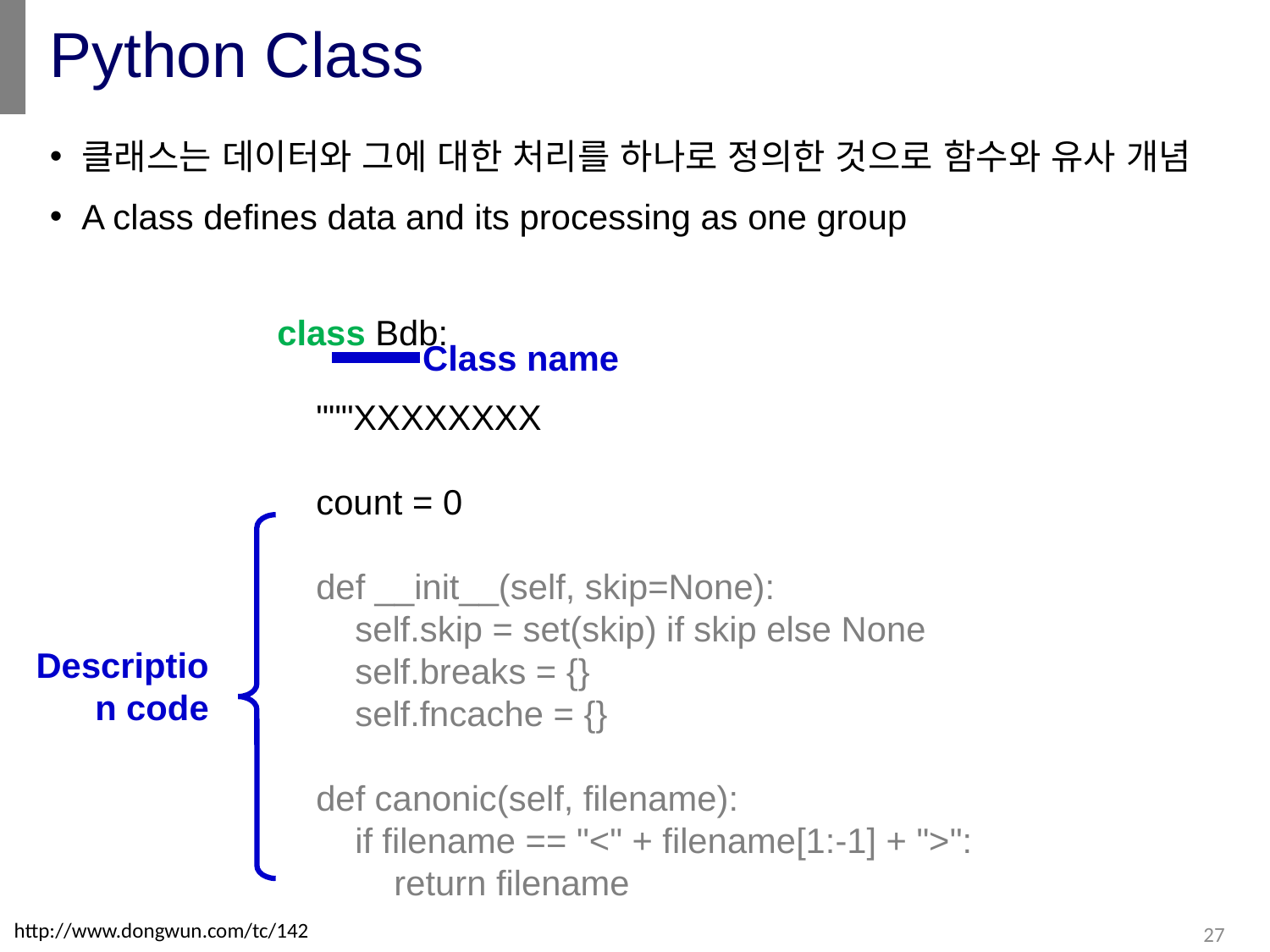

# Python Class
클래스는 데이터와 그에 대한 처리를 하나로 정의한 것으로 함수와 유사 개념
A class defines data and its processing as one group

class Bdb:

    """XXXXXXXX

    count = 0

    def __init__(self, skip=None):
        self.skip = set(skip) if skip else None
        self.breaks = {}
        self.fncache = {}

    def canonic(self, filename):
        if filename == "<" + filename[1:-1] + ">":
            return filename
Class name

Description code
http://www.dongwun.com/tc/142
27